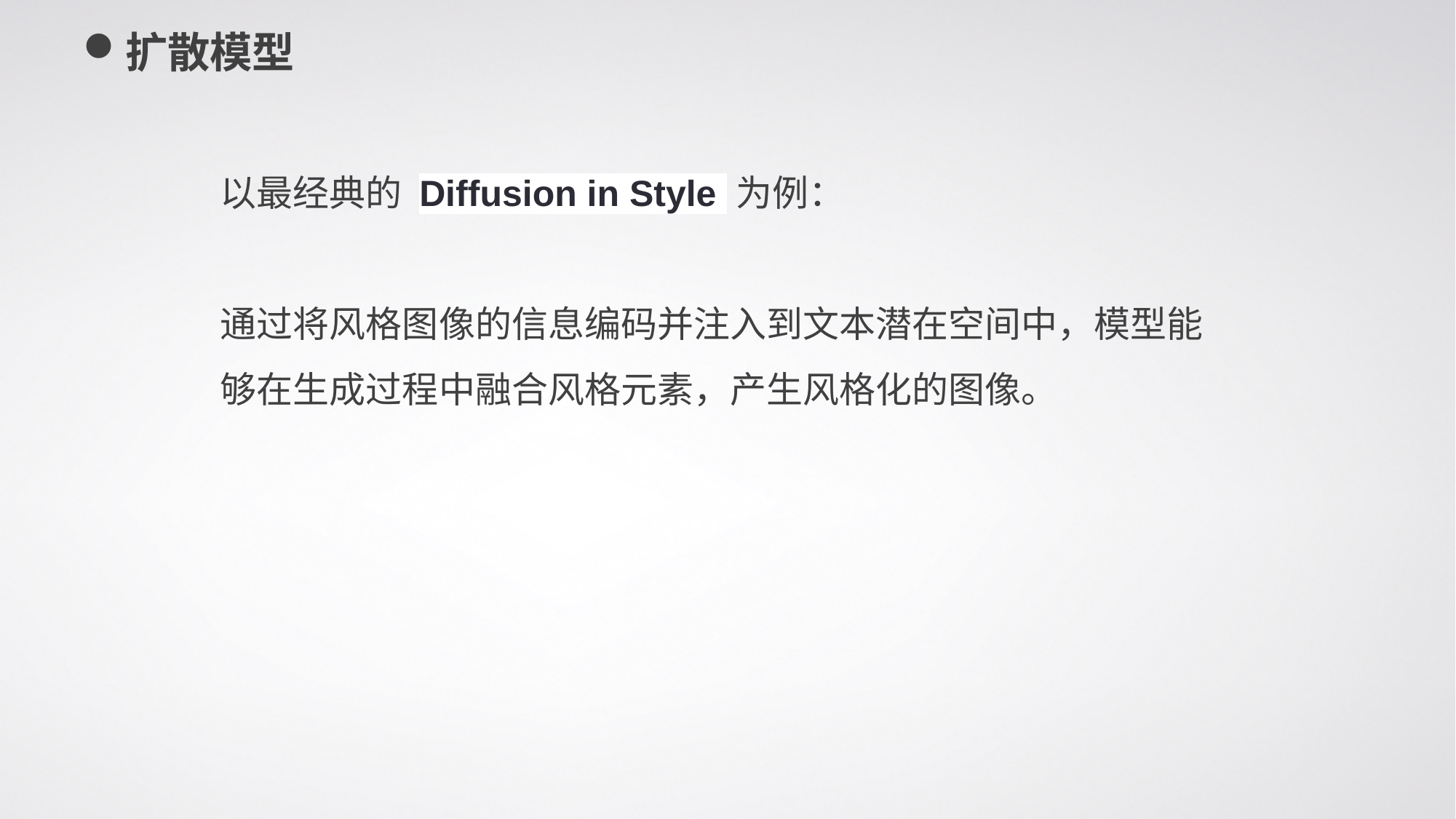

扩散模型
以最经典的 Diffusion in Style 为例：

通过将风格图像的信息编码并注入到文本潜在空间中，模型能够在生成过程中融合风格元素，产生风格化的图像。